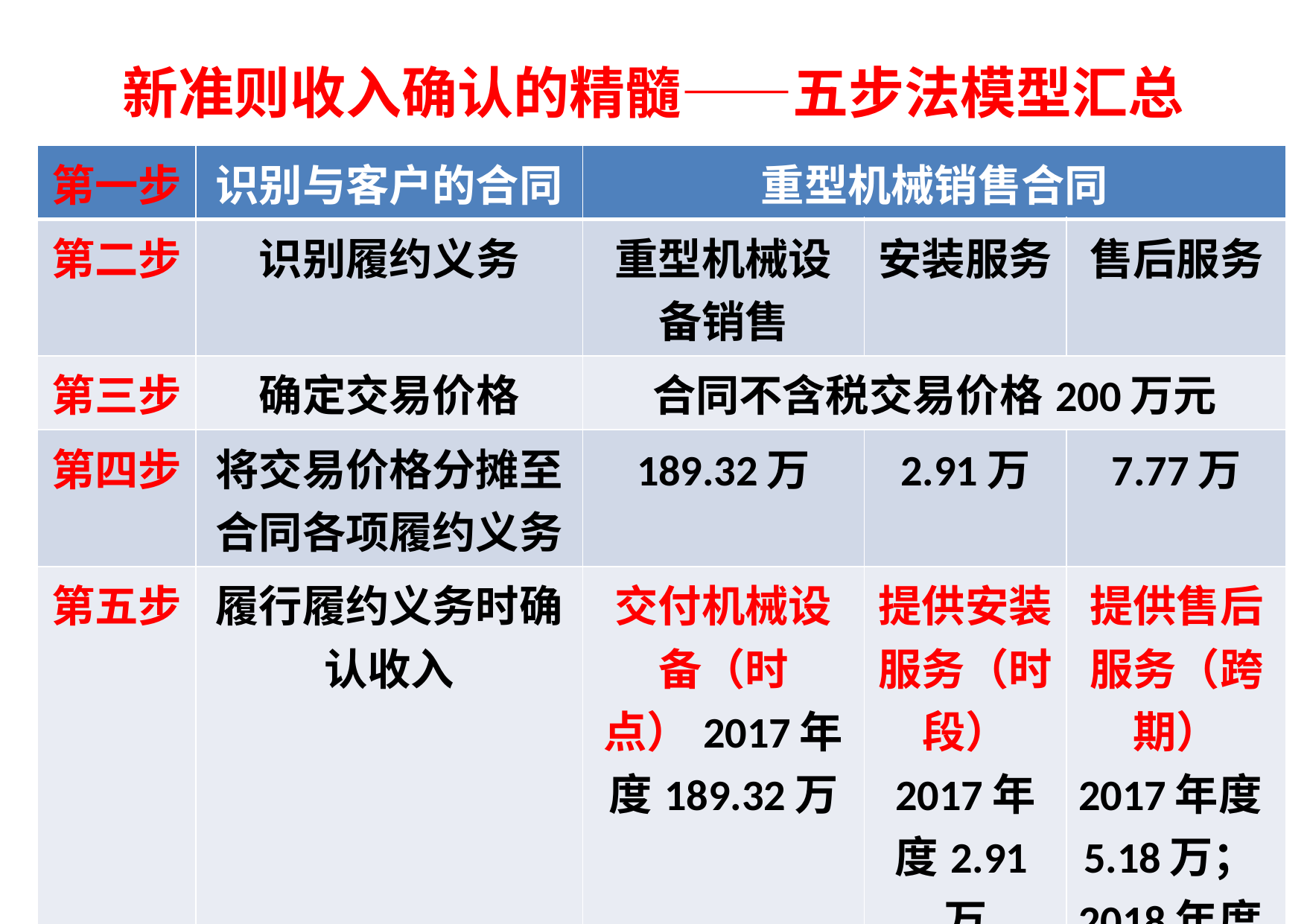

# 新准则收入确认的精髓——五步法模型汇总
| 第一步 | 识别与客户的合同 | 重型机械销售合同 |  |  |
| --- | --- | --- | --- | --- |
| 第二步 | 识别履约义务 | 重型机械设备销售 | 安装服务 | 售后服务 |
| 第三步 | 确定交易价格 | 合同不含税交易价格200万元 |  |  |
| 第四步 | 将交易价格分摊至合同各项履约义务 | 189.32万 | 2.91万 | 7.77万 |
| 第五步 | 履行履约义务时确认收入 | 交付机械设备（时点）2017年度189.32万 | 提供安装服务（时段） 2017年度2.91万 | 提供售后服务（跨期） 2017年度5.18万；2018年度2.59万。 |
75